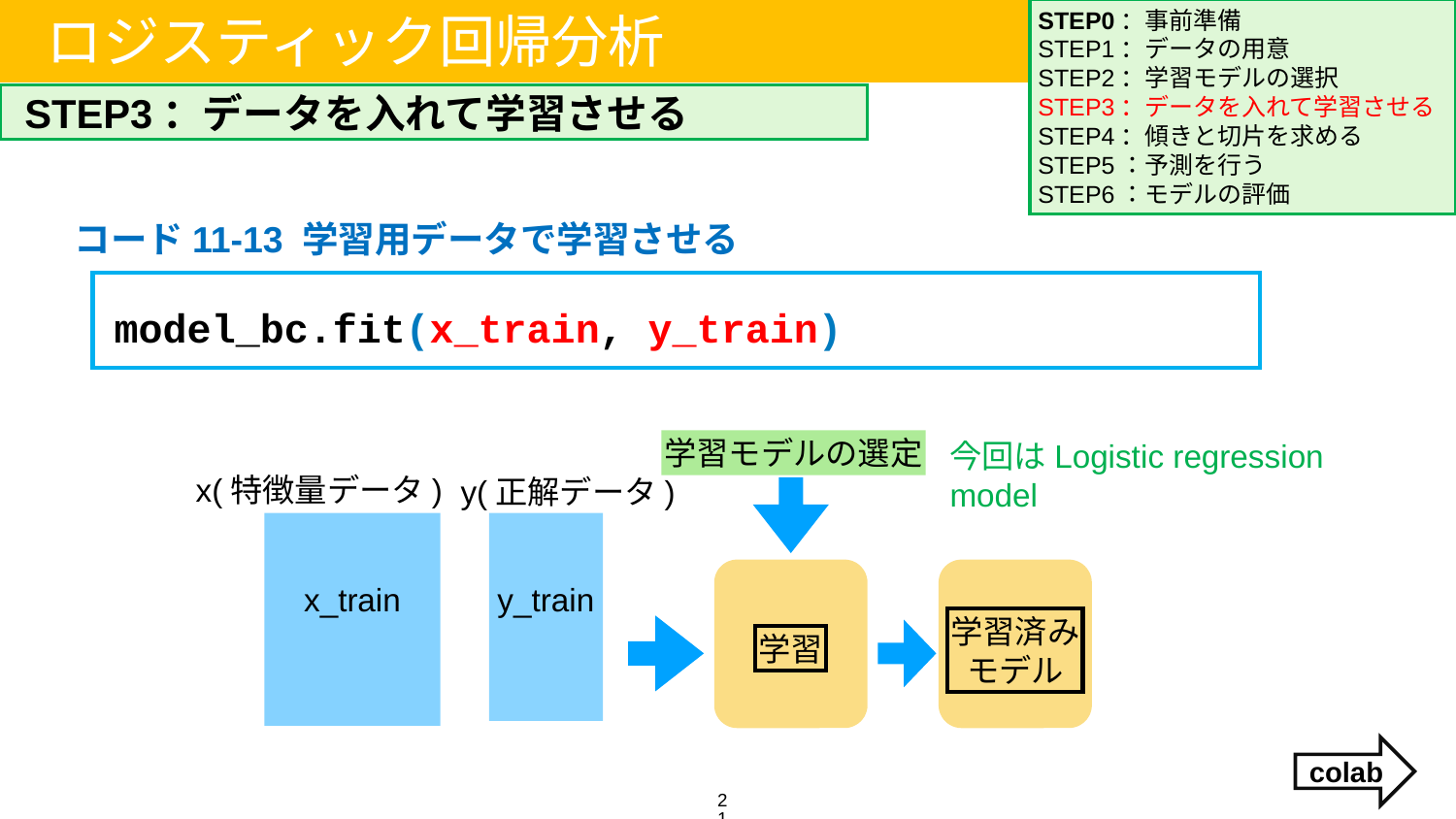

STEP0：事前準備
STEP1：データの用意
STEP2：学習モデルの選択
STEP3：データを入れて学習させる
STEP4：傾きと切片を求める
STEP5：予測を行う
STEP6：モデルの評価
ロジスティック回帰分析
STEP3：データを入れて学習させる
コード11-13 学習用データで学習させる
model_bc.fit(x_train, y_train)
学習モデルの選定
今回はLogistic regression model
x(特徴量データ)
y(正解データ)

x_train
y_train
学習済み
モデル

学習
colab
21